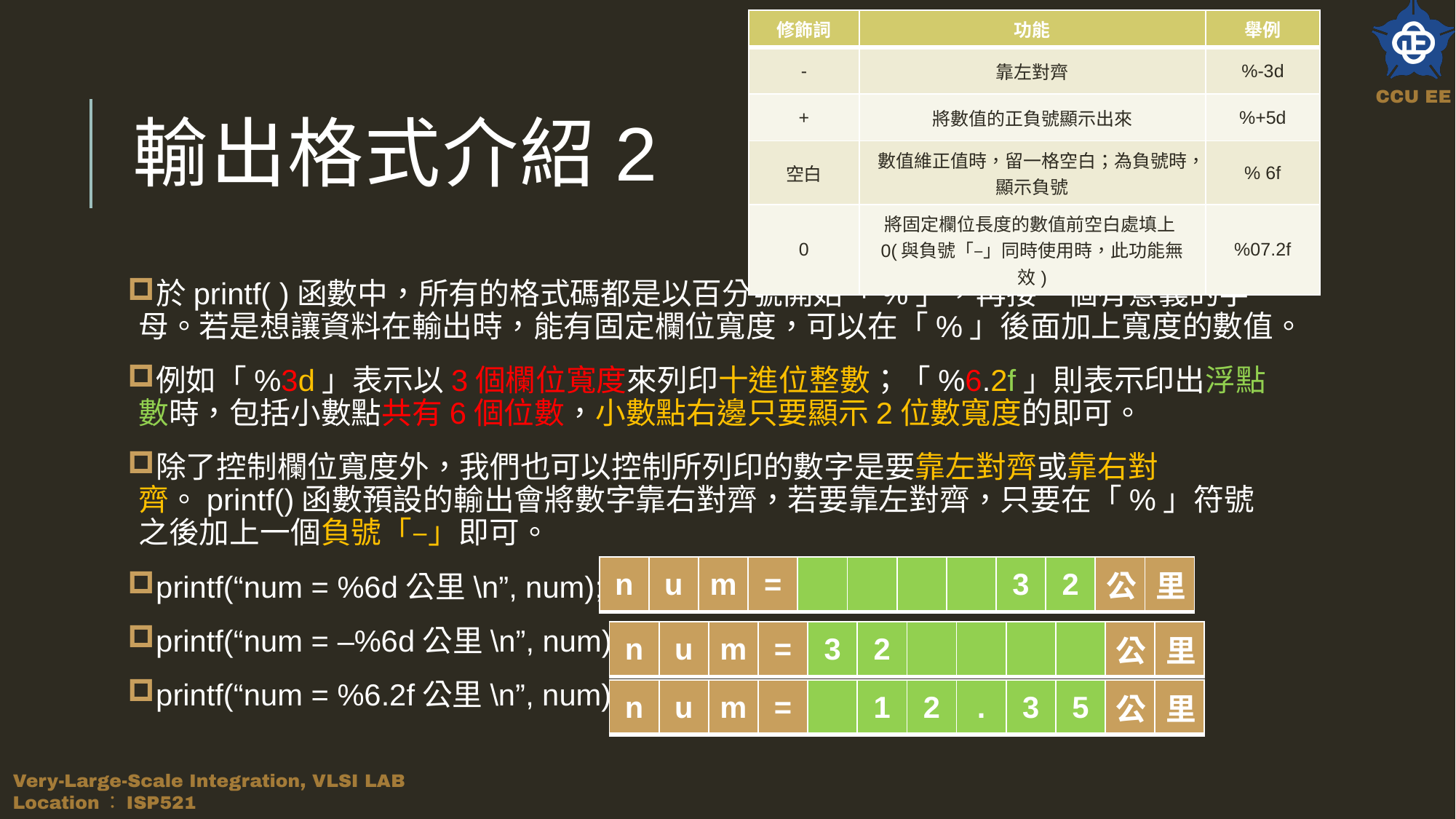

| 修飾詞 | 功能 | 舉例 |
| --- | --- | --- |
| - | 靠左對齊 | %-3d |
| + | 將數值的正負號顯示出來 | %+5d |
| 空白 | 數值維正值時，留一格空白；為負號時，顯示負號 | % 6f |
| 0 | 將固定欄位長度的數值前空白處填上0(與負號「–」同時使用時，此功能無效) | %07.2f |
# 輸出格式介紹2
於printf( )函數中，所有的格式碼都是以百分號開始「%」，再接一個有意義的字母。若是想讓資料在輸出時，能有固定欄位寬度，可以在「%」後面加上寬度的數值。
例如「%3d」表示以3個欄位寬度來列印十進位整數；「%6.2f」則表示印出浮點數時，包括小數點共有6個位數，小數點右邊只要顯示2位數寬度的即可。
除了控制欄位寬度外，我們也可以控制所列印的數字是要靠左對齊或靠右對齊。printf()函數預設的輸出會將數字靠右對齊，若要靠左對齊，只要在「%」符號之後加上一個負號「–」即可。
printf(“num = %6d公里\n”, num);
printf(“num = –%6d公里\n”, num);
printf(“num = %6.2f公里\n”, num);

| n | u | m | = |  |  |  |  | 3 | 2 | 公 | 里 |
| --- | --- | --- | --- | --- | --- | --- | --- | --- | --- | --- | --- |
| n | u | m | = | 3 | 2 |  |  |  |  | 公 | 里 |
| --- | --- | --- | --- | --- | --- | --- | --- | --- | --- | --- | --- |
| n | u | m | = |  | 1 | 2 | . | 3 | 5 | 公 | 里 |
| --- | --- | --- | --- | --- | --- | --- | --- | --- | --- | --- | --- |